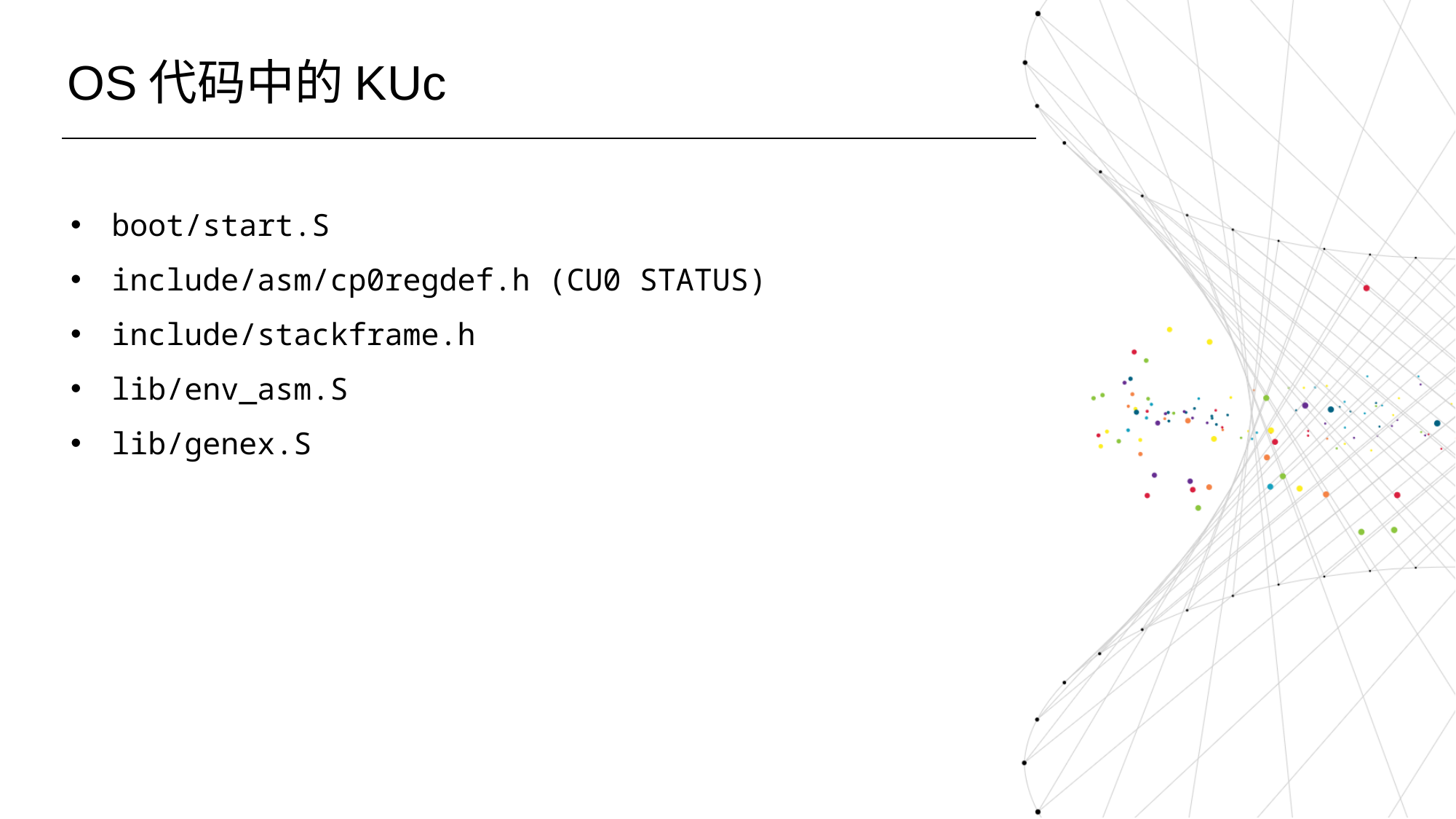

OS代码中的KUc
boot/start.S
include/asm/cp0regdef.h (CU0 STATUS)
include/stackframe.h
lib/env_asm.S
lib/genex.S